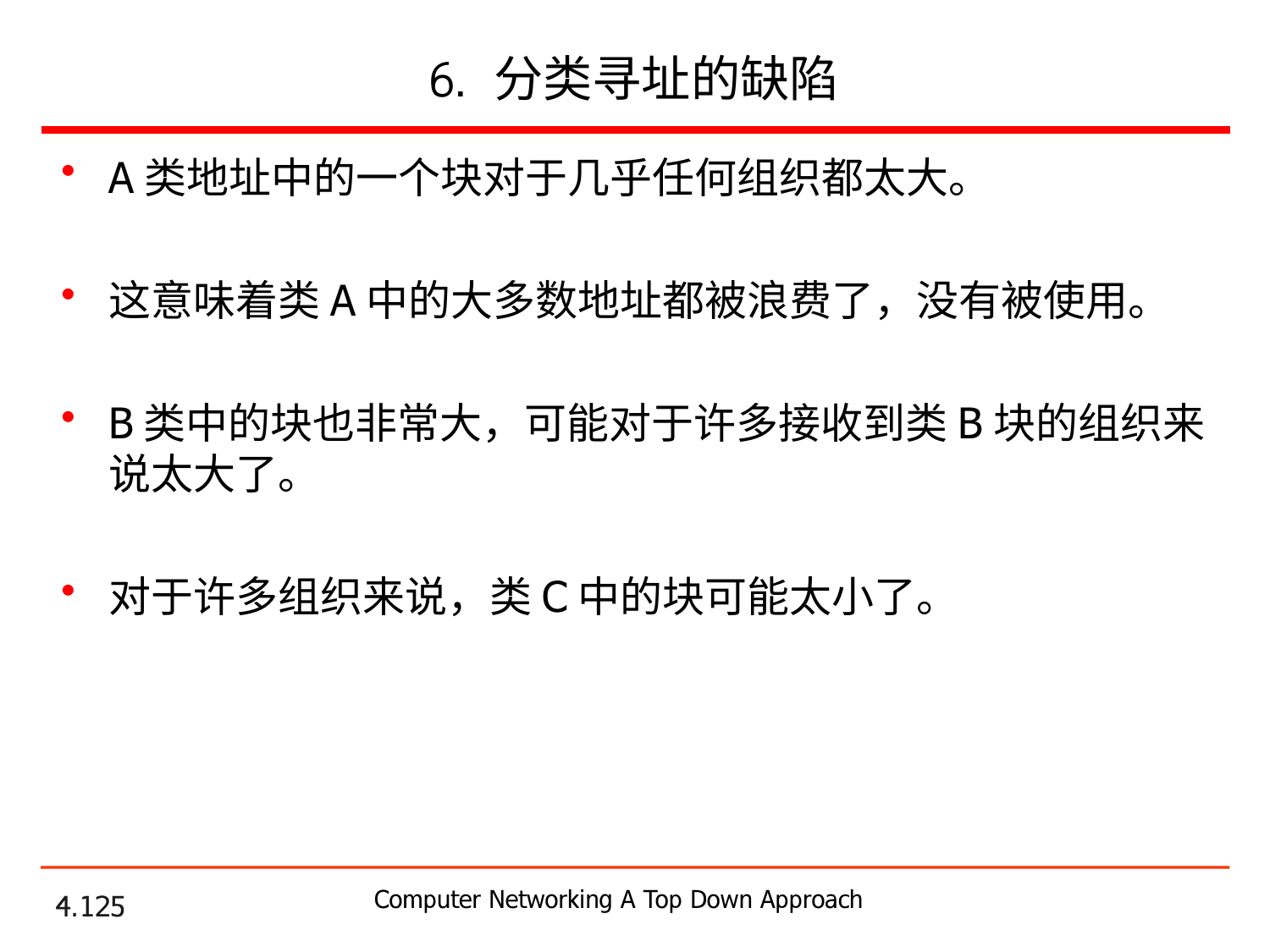

# 6. 分类寻址的缺陷
A类地址中的一个块对于几乎任何组织都太大。

这意味着类A中的大多数地址都被浪费了，没有被使用。

B类中的块也非常大，可能对于许多接收到类B块的组织来说太大了。

对于许多组织来说，类C中的块可能太小了。